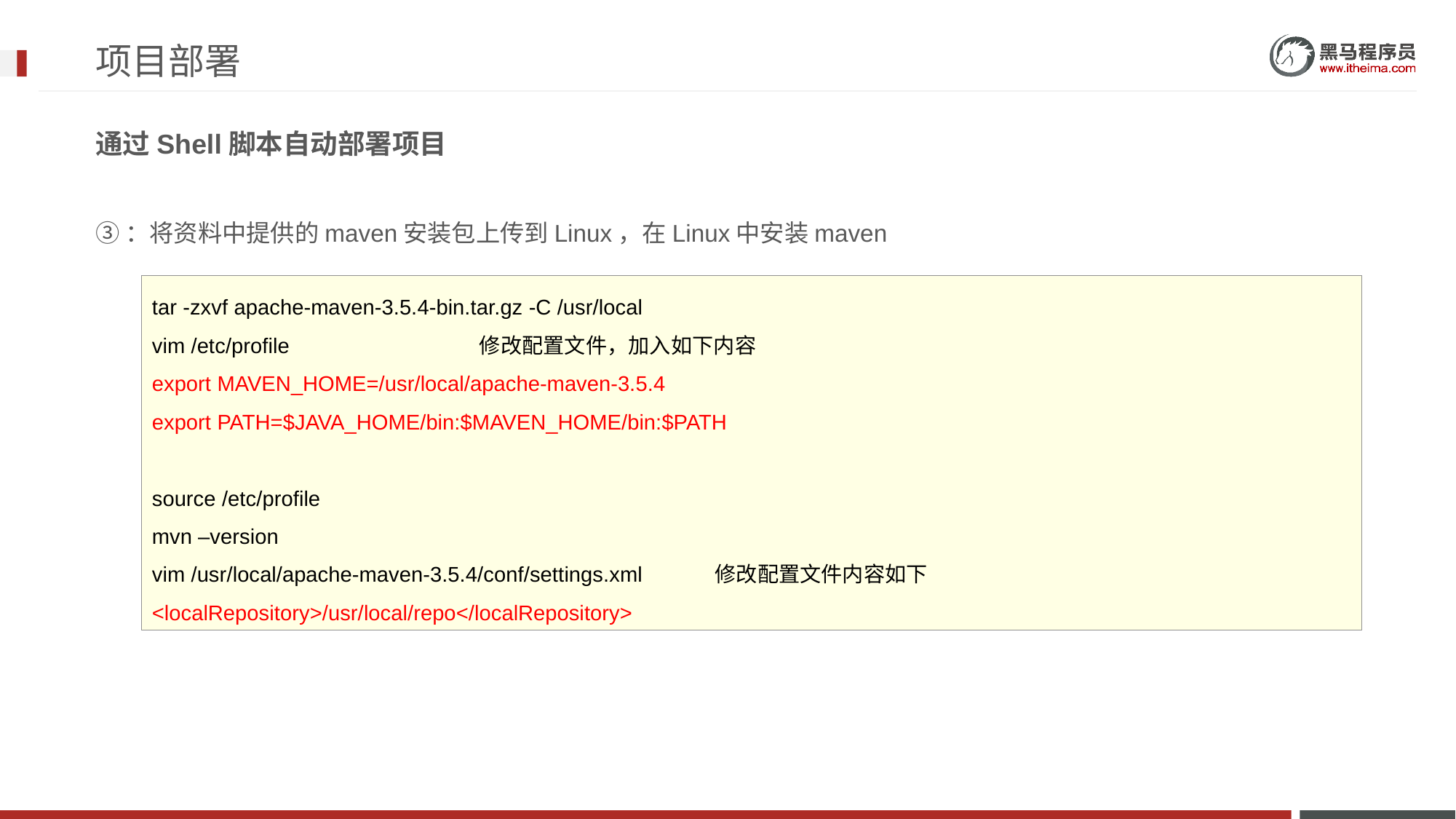

# 项目部署
通过Shell脚本自动部署项目
③：将资料中提供的maven安装包上传到Linux，在Linux中安装maven

tar -zxvf apache-maven-3.5.4-bin.tar.gz -C /usr/local
vim /etc/profile		修改配置文件，加入如下内容
export MAVEN_HOME=/usr/local/apache-maven-3.5.4
export PATH=$JAVA_HOME/bin:$MAVEN_HOME/bin:$PATH

source /etc/profile
mvn –version
vim /usr/local/apache-maven-3.5.4/conf/settings.xml	  修改配置文件内容如下
<localRepository>/usr/local/repo</localRepository>